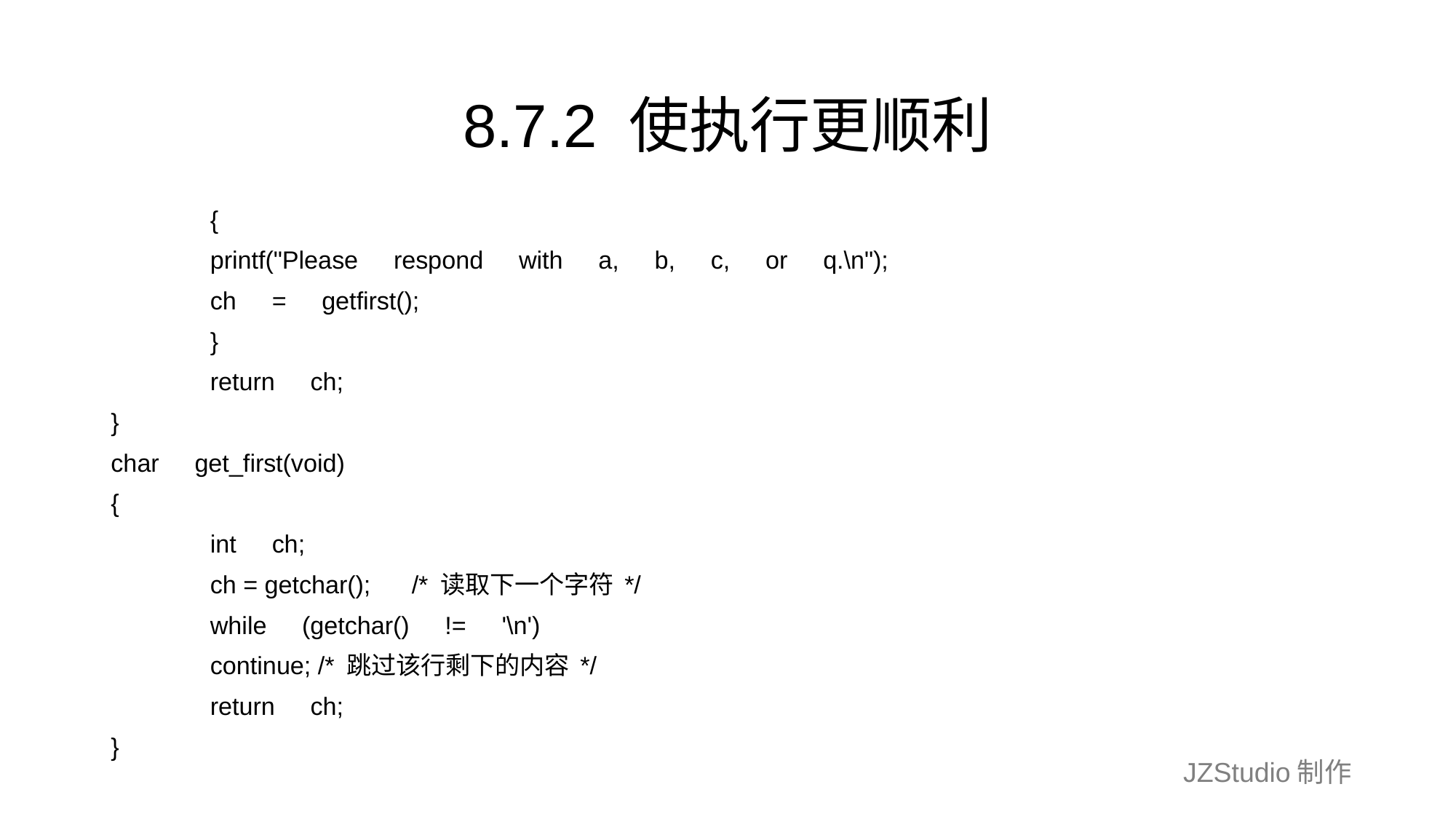

# 8.7.2 使执行更顺利
	{
		printf("Please　respond　with　a,　b,　c,　or　q.\n");
		ch　=　getfirst();
	}
	return　ch;
}
char　get_first(void)
{
	int　ch;
	ch = getchar();　 /* 读取下一个字符 */
	while　(getchar()　!=　'\n')
		continue; /* 跳过该行剩下的内容 */
	return　ch;
}